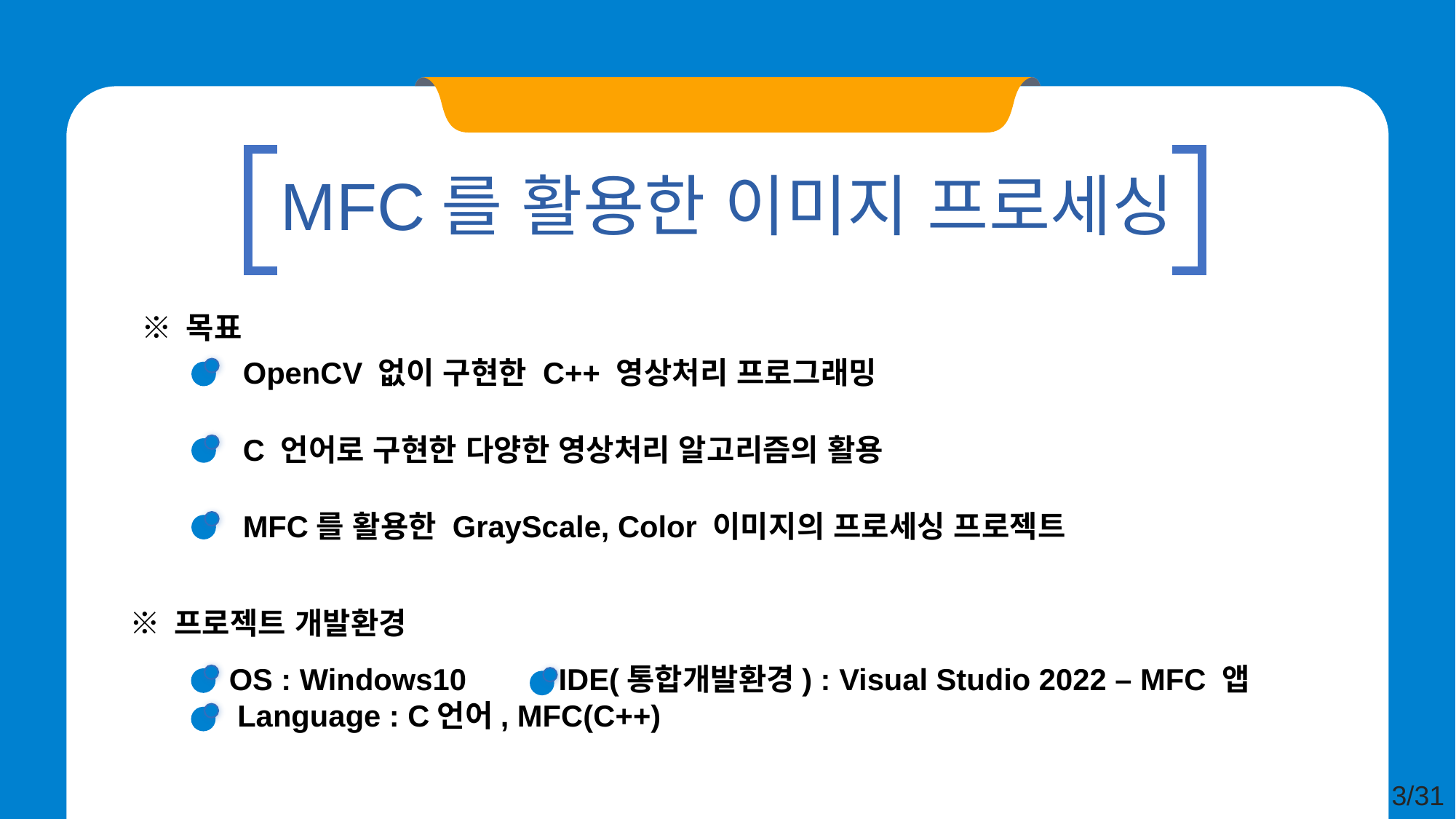

프로젝트 개요

MFC를 활용한 이미지 프로세싱
※ 목표
OpenCV 없이 구현한 C++ 영상처리 프로그래밍

C 언어로 구현한 다양한 영상처리 알고리즘의 활용

MFC를 활용한 GrayScale, Color 이미지의 프로세싱 프로젝트

※ 프로젝트 개발환경
OS : Windows10           IDE(통합개발환경) : Visual Studio 2022 – MFC 앱
 Language : C언어, MFC(C++)

3/31